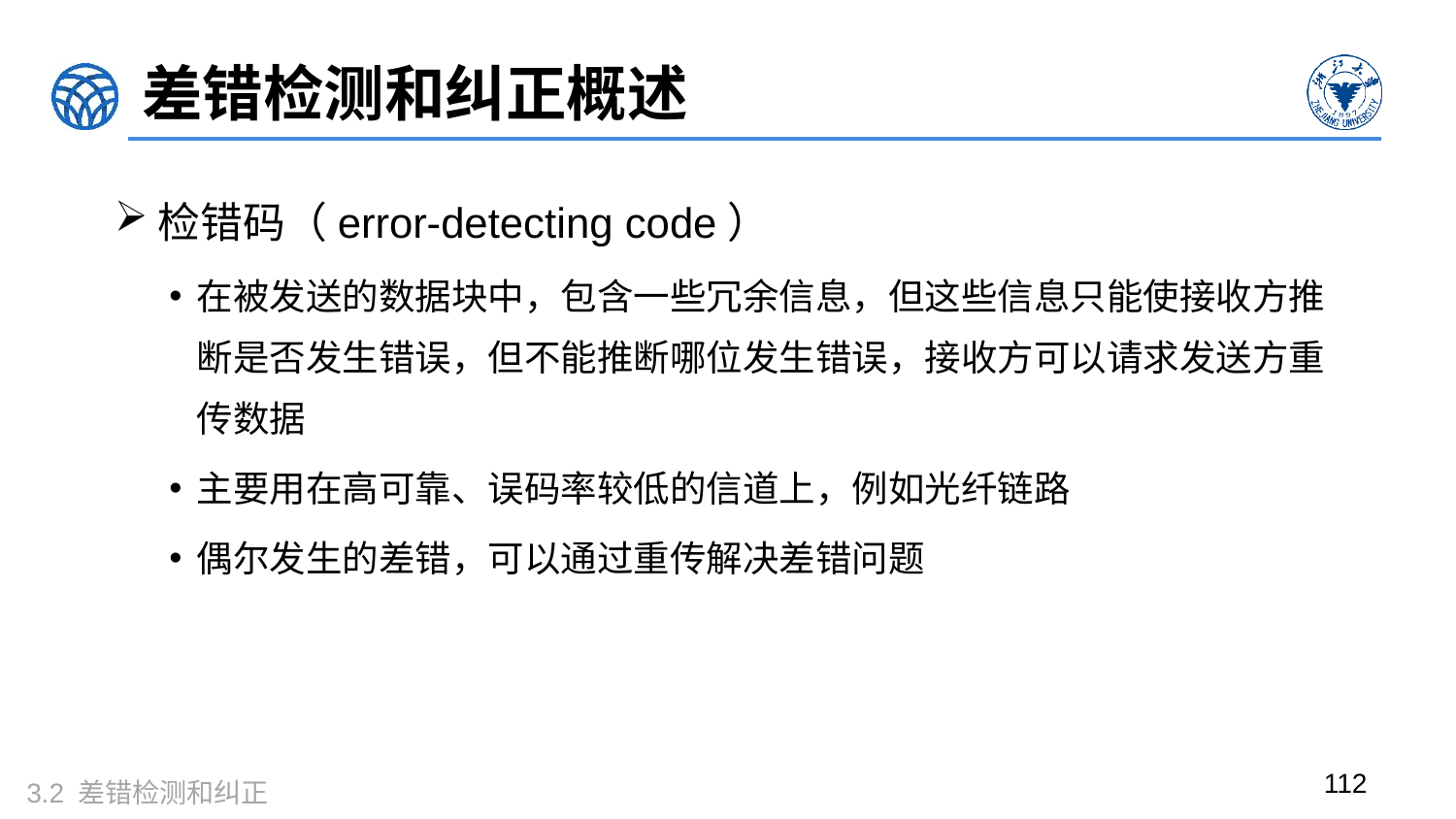

# 差错检测和纠正概述
检错码（error-detecting code）
在被发送的数据块中，包含一些冗余信息，但这些信息只能使接收方推断是否发生错误，但不能推断哪位发生错误，接收方可以请求发送方重传数据
主要用在高可靠、误码率较低的信道上，例如光纤链路
偶尔发生的差错，可以通过重传解决差错问题

112
3.2 差错检测和纠正